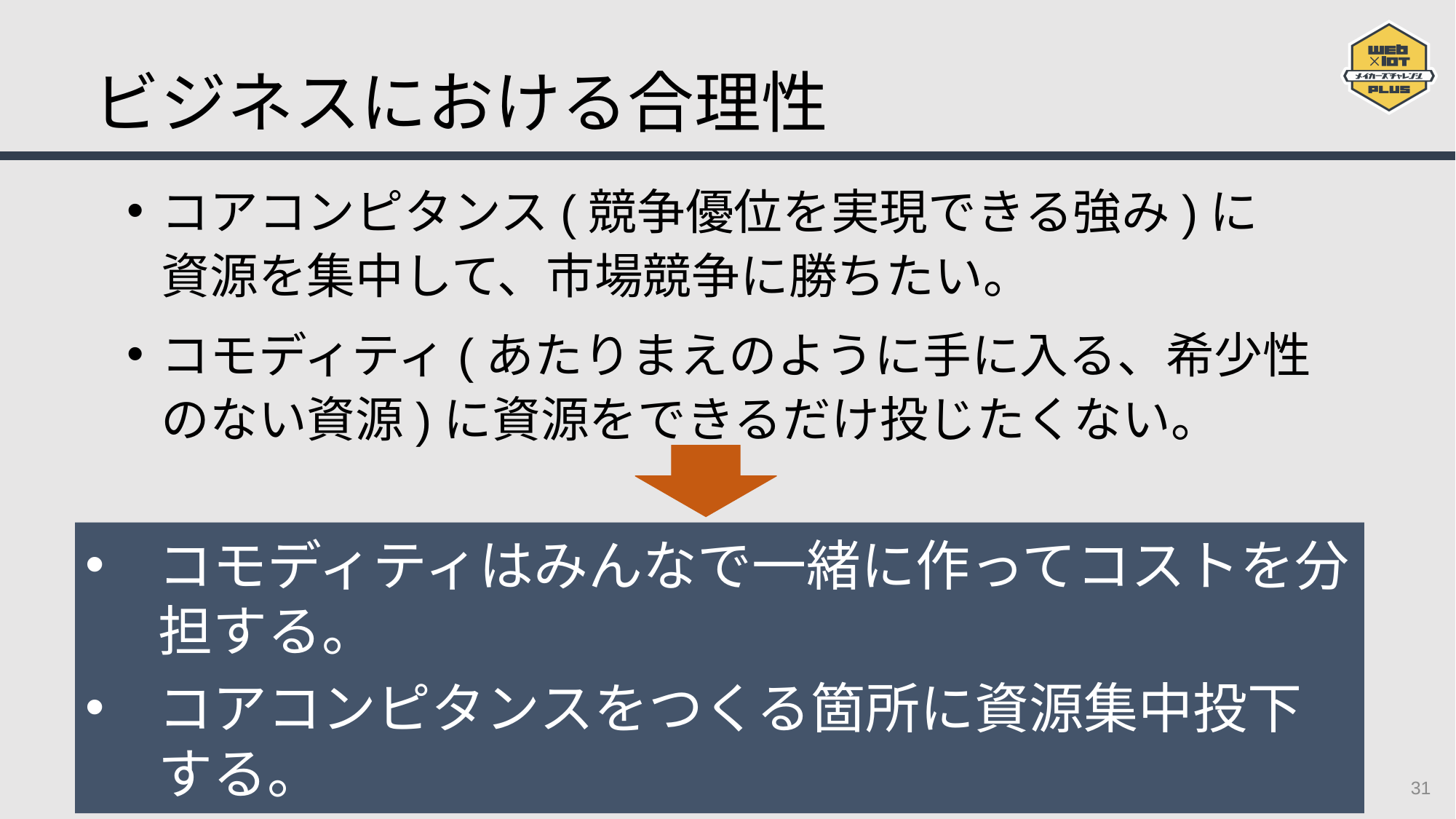

# ビジネスにおける合理性
コアコンピタンス(競争優位を実現できる強み)に
資源を集中して、市場競争に勝ちたい。
コモディティ(あたりまえのように手に入る、希少性のない資源)に資源をできるだけ投じたくない。

コモディティはみんなで一緒に作ってコストを分担する。
コアコンピタンスをつくる箇所に資源集中投下する。
31